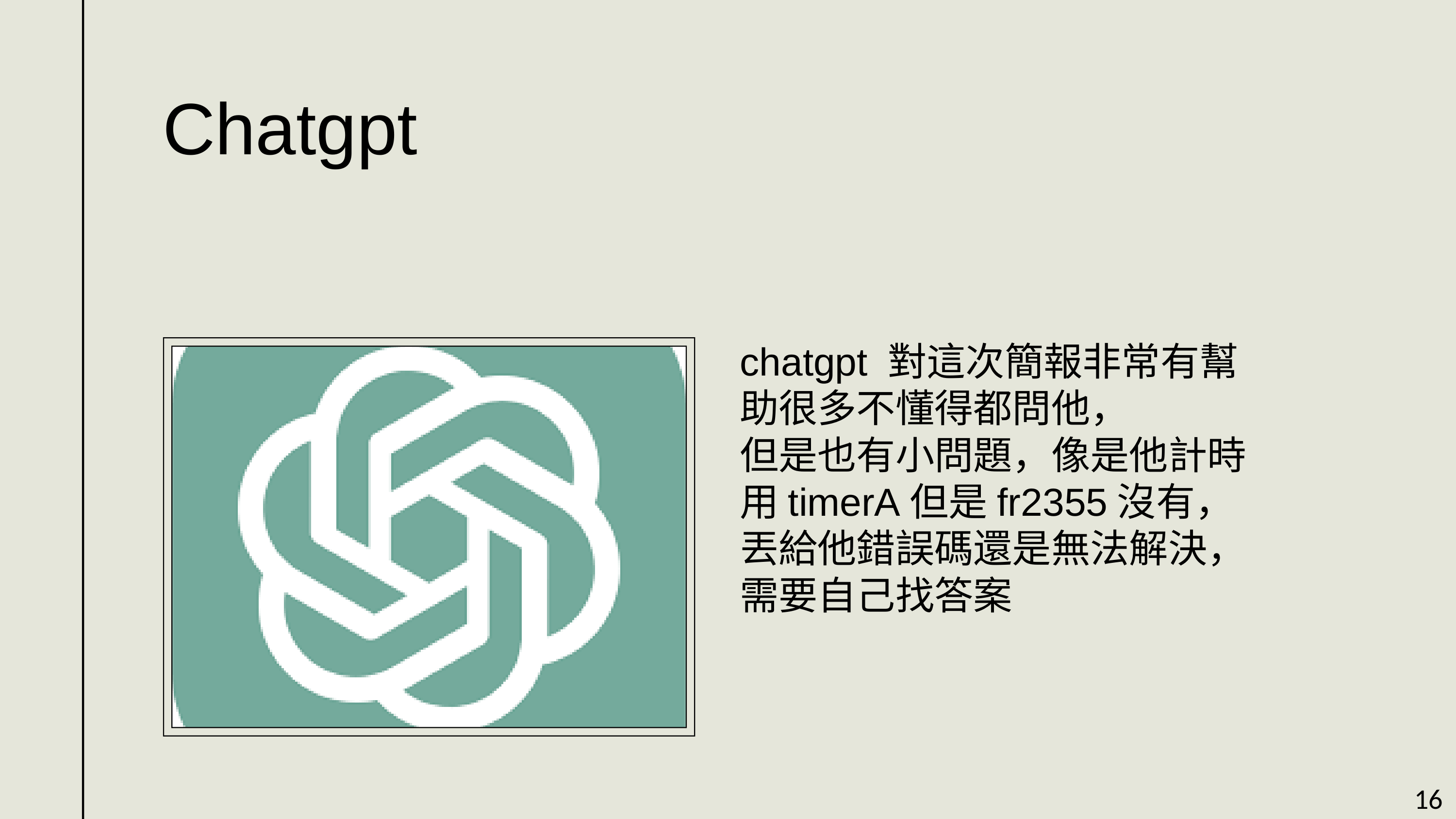

Chatgpt

chatgpt 對這次簡報非常有幫助很多不懂得都問他，
但是也有小問題，像是他計時用timerA但是fr2355沒有，
丟給他錯誤碼還是無法解決，需要自己找答案

16